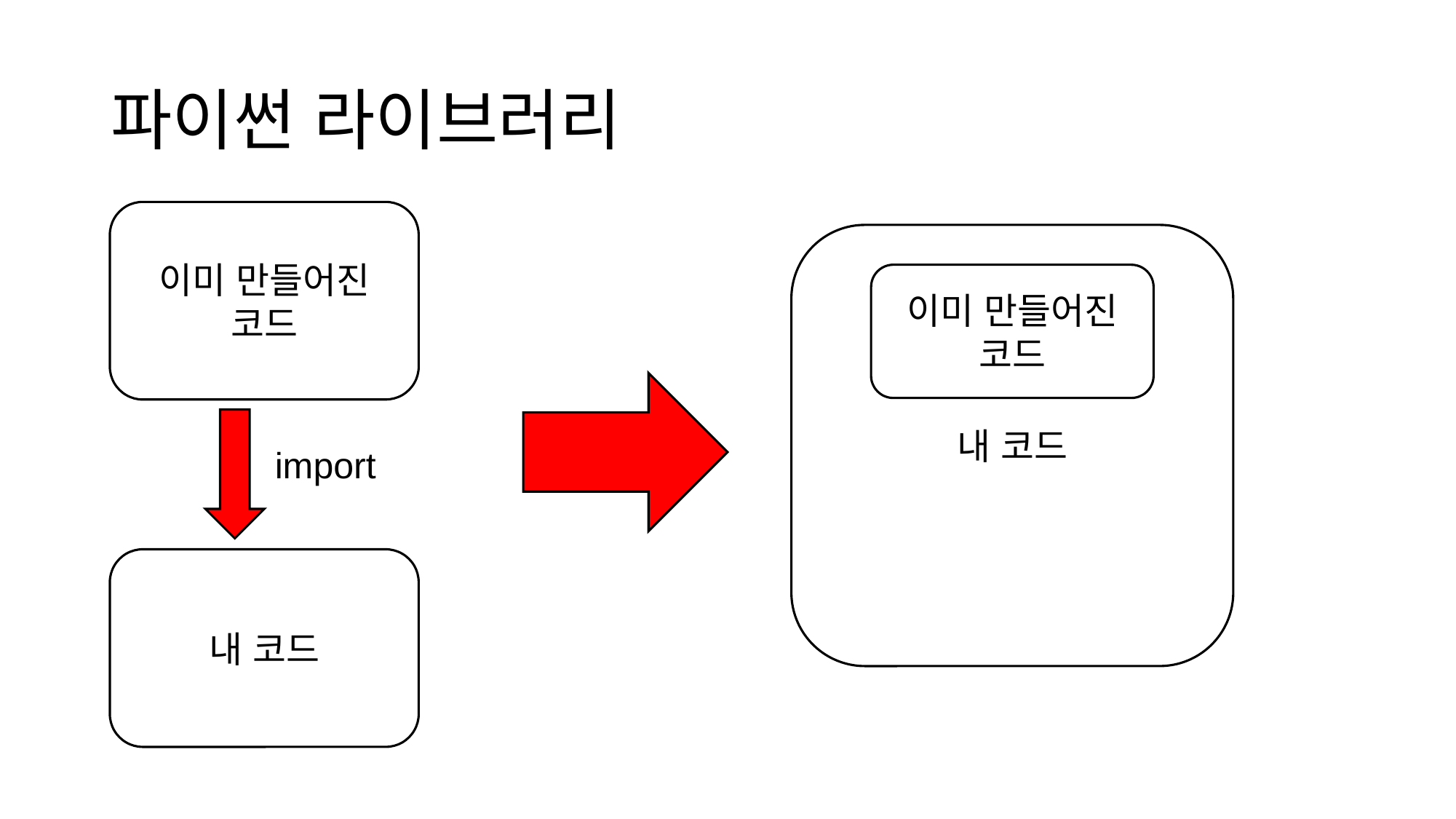

# 파이썬 라이브러리
이미 만들어진 코드
내 코드
이미 만들어진 코드

import

내 코드